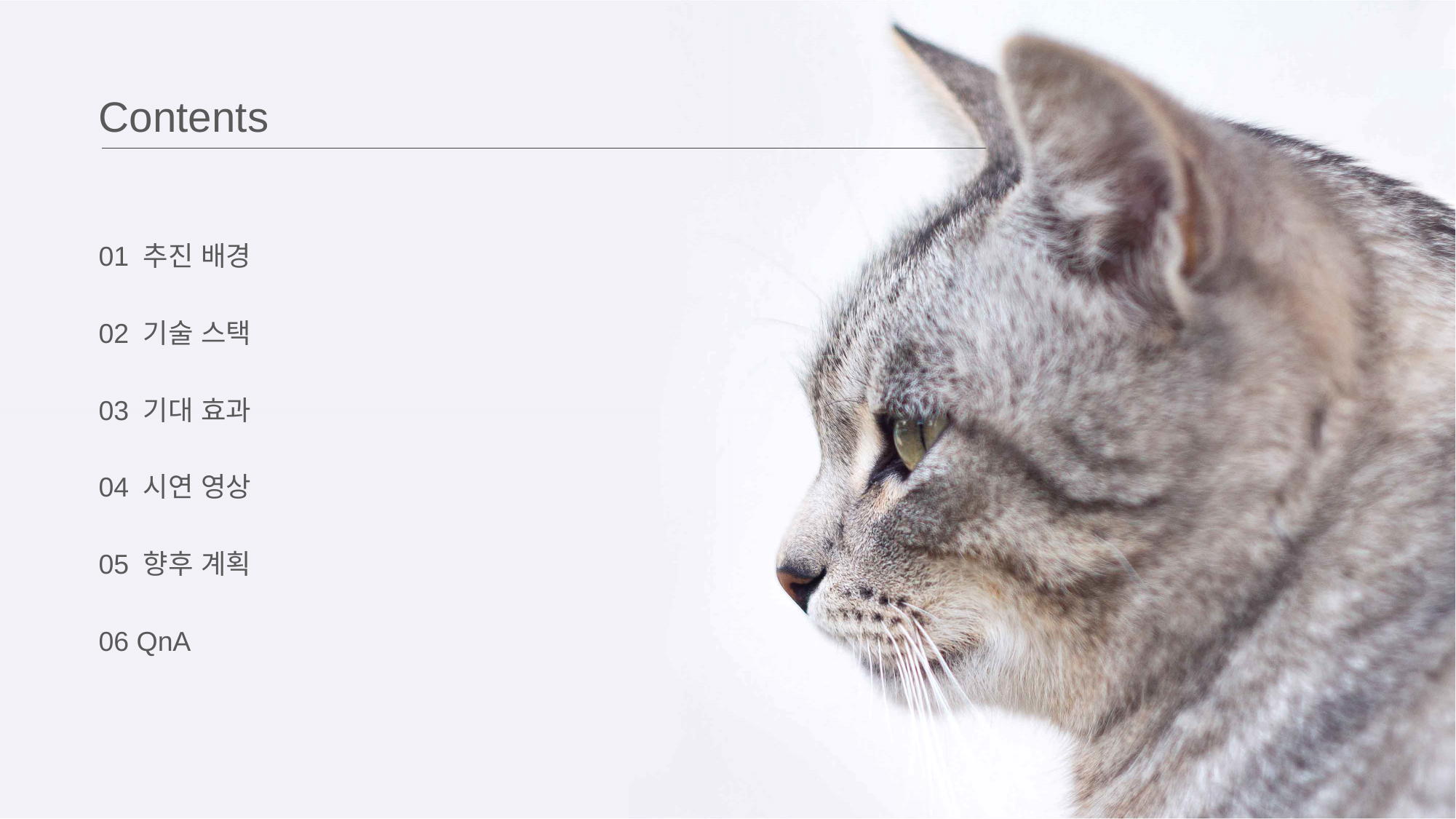

Contents
01 추진 배경
02 기술 스택
03 기대 효과
04 시연 영상
05 향후 계획
06 QnA